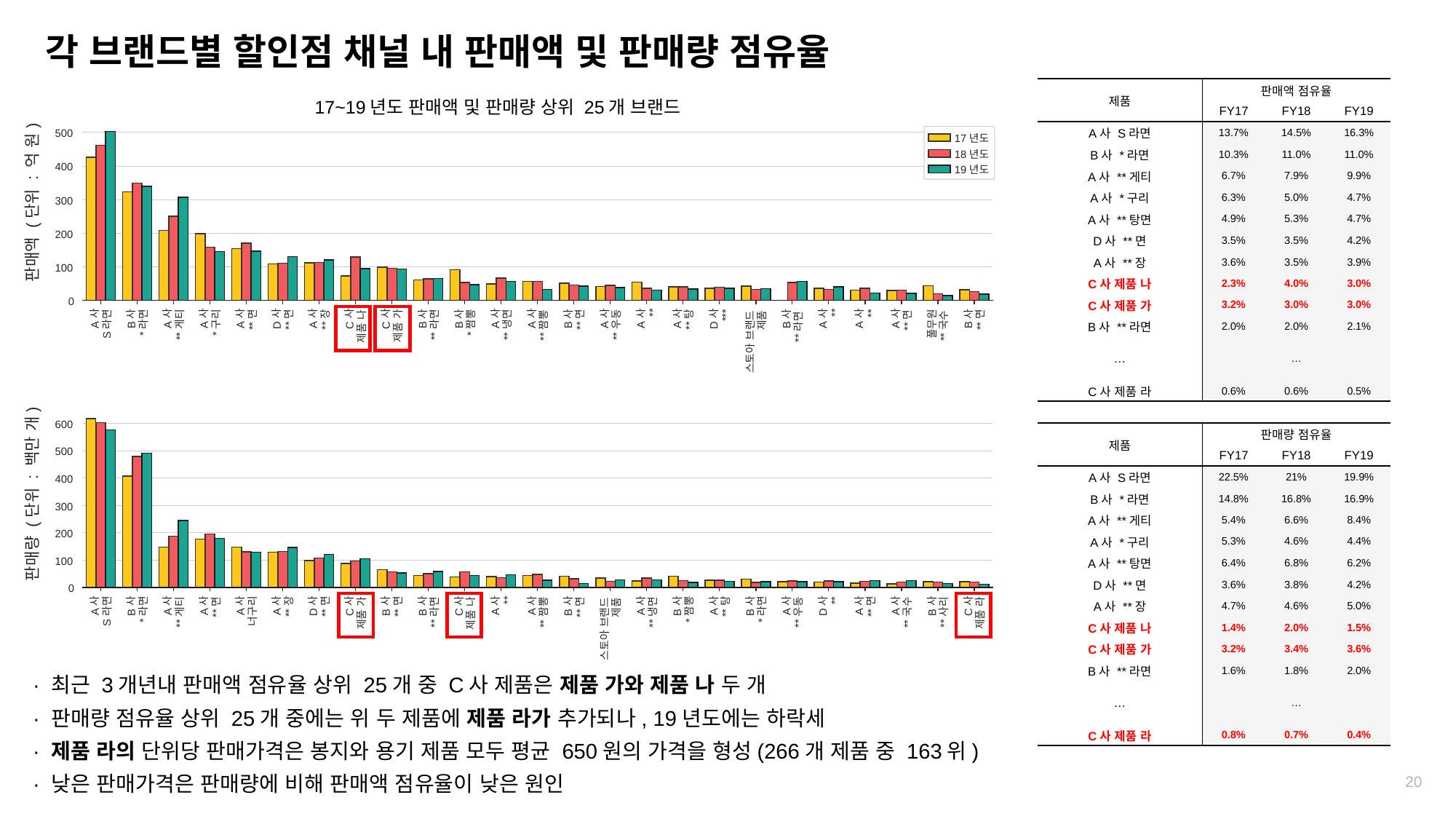

각 브랜드별 할인점 채널 내 판매액 및 판매량 점유율
| 제품 | 판매액 점유율 |  |  |
| --- | --- | --- | --- |
|  | FY17 | FY18 | FY19 |
| A사 S라면 | 13.7% | 14.5% | 16.3% |
| B사 \*라면 | 10.3% | 11.0% | 11.0% |
| A사 \*\*게티 | 6.7% | 7.9% | 9.9% |
| A사 \*구리 | 6.3% | 5.0% | 4.7% |
| A사 \*\*탕면 | 4.9% | 5.3% | 4.7% |
| D사 \*\*면 | 3.5% | 3.5% | 4.2% |
| A사 \*\*장 | 3.6% | 3.5% | 3.9% |
| C사 제품 나 | 2.3% | 4.0% | 3.0% |
| C사 제품 가 | 3.2% | 3.0% | 3.0% |
| B사 \*\*라면 | 2.0% | 2.0% | 2.1% |
| … | … |  |  |
| C사 제품 라 | 0.6% | 0.6% | 0.5% |
17~19년도 판매액 및 판매량 상위 25개 브랜드
500

17년도

18년도

400

19년도

300

200

판매액 (단위 : 억 원)

100

0

A사
A사
**
A사
A사
A사
A사
A사
A사
D사
C사
C사
A사
A사
A사
A사
**
A사
D사
**면
**
풀무원
B사
S라면
B사
*라면
*구리
**장
B사
B사
B사
**탕
**면
*짬뽕
***
B사
**게티
**라면
**냉면
**면
**면
제품 가
**우동
**짬뽕
**면
제품 나
**국수
제품
스토아 브랜드
**라면

600

500

400

300

200

판매량 (단위 : 백만 개)

100

0

A사
A사
D사
C사
**
A사
A사
A사
A사
A사
A사
C사
A사
A사
A사
A사
D사
C사
**면
B사
S라면
B사
너구리
**면
B사
**면
B사
B사
B사
*짬뽕
B사
**
*라면
**장
**탕
*라면
**라면
**게티
**면
제품 가
**냉면
**우동
**사리
제품 라
**면
**짬뽕
제품 나
**국수
제품
스토아 브랜드

| 제품 | 판매량 점유율 |  |  |
| --- | --- | --- | --- |
|  | FY17 | FY18 | FY19 |
| A사 S라면 | 22.5% | 21% | 19.9% |
| B사 \*라면 | 14.8% | 16.8% | 16.9% |
| A사 \*\*게티 | 5.4% | 6.6% | 8.4% |
| A사 \*구리 | 5.3% | 4.6% | 4.4% |
| A사 \*\*탕면 | 6.4% | 6.8% | 6.2% |
| D사 \*\*면 | 3.6% | 3.8% | 4.2% |
| A사 \*\*장 | 4.7% | 4.6% | 5.0% |
| C사 제품 나 | 1.4% | 2.0% | 1.5% |
| C사 제품 가 | 3.2% | 3.4% | 3.6% |
| B사 \*\*라면 | 1.6% | 1.8% | 2.0% |
| … | … |  |  |
| C사 제품 라 | 0.8% | 0.7% | 0.4% |

· 최근 3개년내 판매액 점유율 상위 25개 중 C사 제품은 제품 가와 제품 나 두 개
· 판매량 점유율 상위 25개 중에는 위 두 제품에 제품 라가 추가되나, 19년도에는 하락세
· 제품 라의 단위당 판매가격은 봉지와 용기 제품 모두 평균 650원의 가격을 형성(266개 제품 중 163위)
· 낮은 판매가격은 판매량에 비해 판매액 점유율이 낮은 원인
20